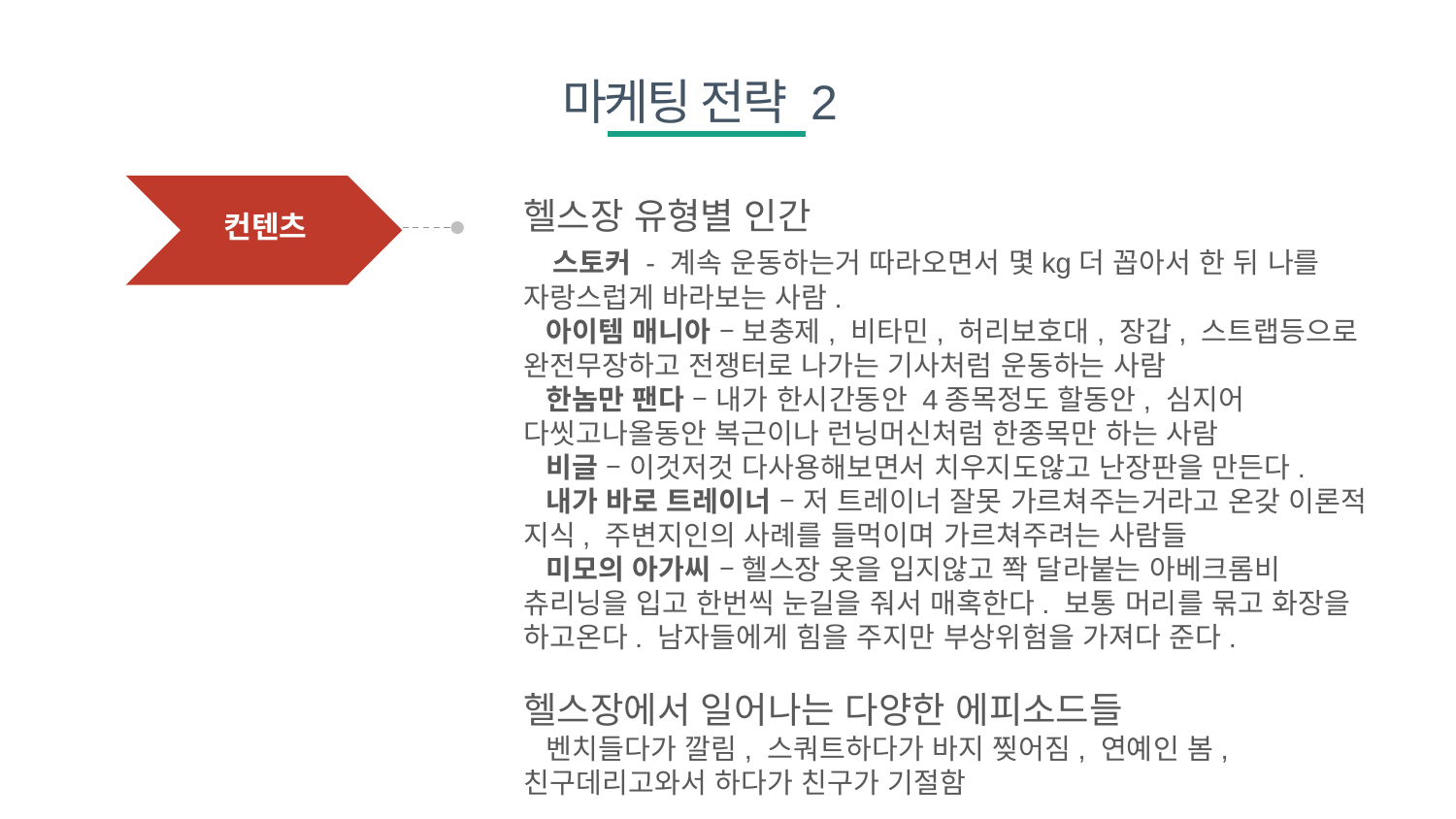

마케팅 전략 2

헬스장 유형별 인간
  스토커 - 계속 운동하는거 따라오면서 몇kg더 꼽아서 한 뒤 나를 자랑스럽게 바라보는 사람.
  아이템 매니아 – 보충제, 비타민, 허리보호대, 장갑, 스트랩등으로 완전무장하고 전쟁터로 나가는 기사처럼 운동하는 사람
  한놈만 팬다 – 내가 한시간동안 4종목정도 할동안, 심지어 다씻고나올동안 복근이나 런닝머신처럼 한종목만 하는 사람
  비글 – 이것저것 다사용해보면서 치우지도않고 난장판을 만든다.
  내가 바로 트레이너 – 저 트레이너 잘못 가르쳐주는거라고 온갖 이론적 지식, 주변지인의 사례를 들먹이며 가르쳐주려는 사람들
  미모의 아가씨 – 헬스장 옷을 입지않고 쫙 달라붙는 아베크롬비 츄리닝을 입고 한번씩 눈길을 줘서 매혹한다. 보통 머리를 묶고 화장을 하고온다. 남자들에게 힘을 주지만 부상위험을 가져다 준다.

헬스장에서 일어나는 다양한 에피소드들
  벤치들다가 깔림, 스쿼트하다가 바지 찢어짐, 연예인 봄, 친구데리고와서 하다가 친구가 기절함

컨텐츠